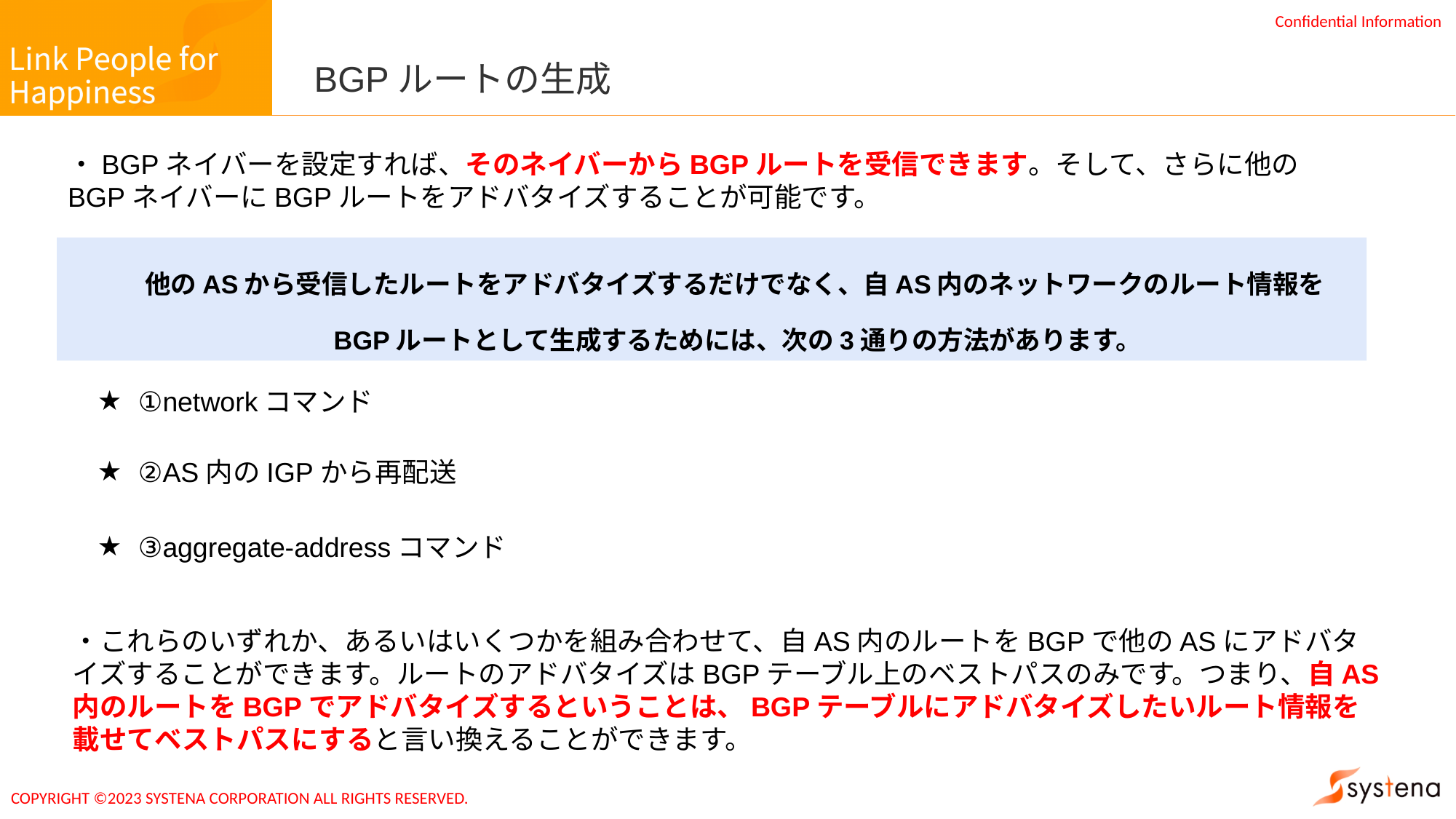

# BGPルートの生成
・BGPネイバーを設定すれば、そのネイバーからBGPルートを受信できます。そして、さらに他のBGPネイバーにBGPルートをアドバタイズすることが可能です。
他のASから受信したルートをアドバタイズするだけでなく、自AS内のネットワークのルート情報をBGPルートとして生成するためには、次の3通りの方法があります。
①networkコマンド
②AS内のIGPから再配送
③aggregate-addressコマンド
・これらのいずれか、あるいはいくつかを組み合わせて、自AS内のルートをBGPで他のASにアドバタイズすることができます。ルートのアドバタイズはBGPテーブル上のベストパスのみです。つまり、自AS内のルートをBGPでアドバタイズするということは、BGPテーブルにアドバタイズしたいルート情報を載せてベストパスにすると言い換えることができます。